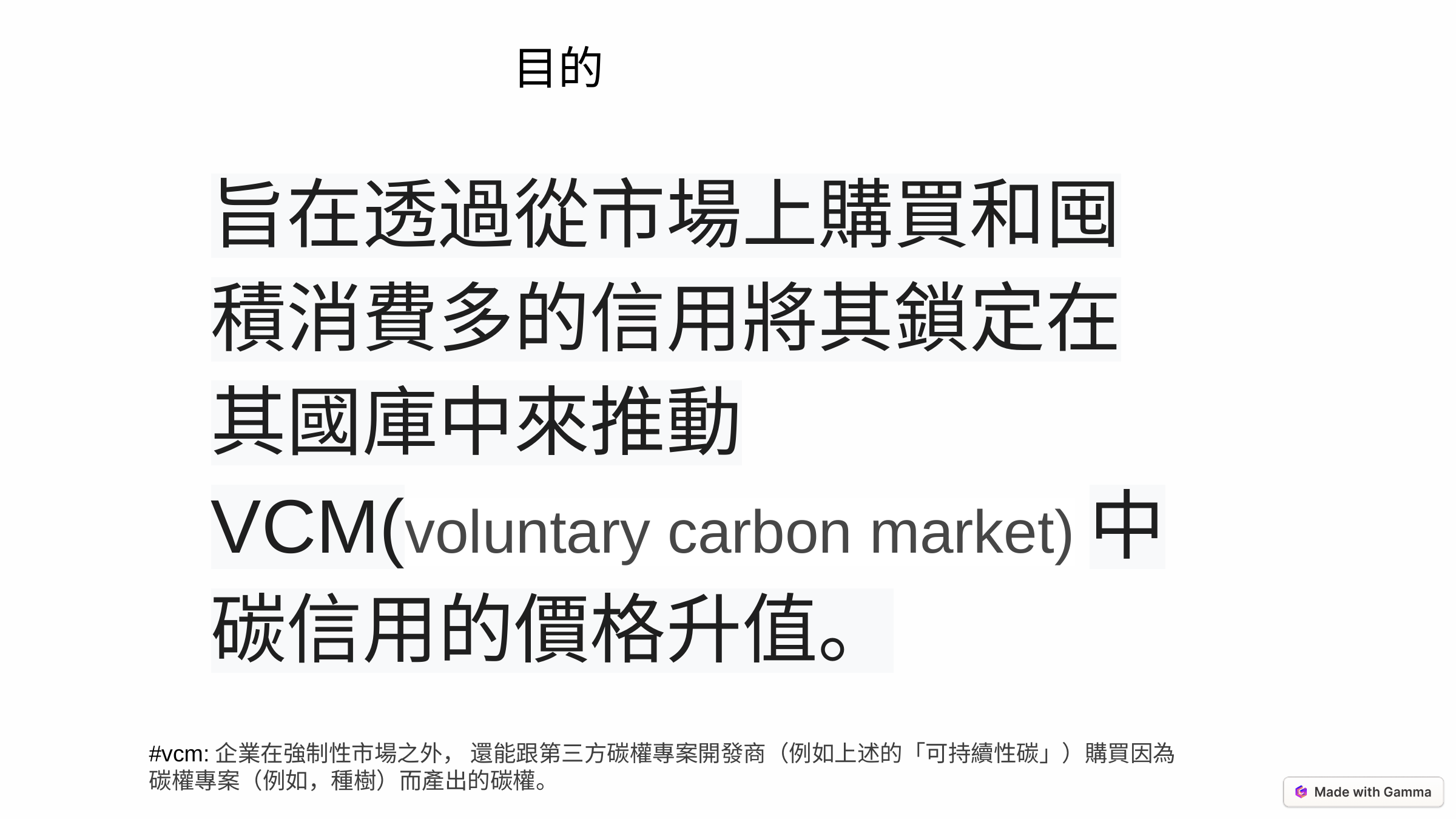

目的
旨在透過從市場上購買和囤積消費多的信用將其鎖定在其國庫中來推動VCM(voluntary carbon market)中碳信用的價格升值。
#vcm:企業在強制性市場之外， 還能跟第三方碳權專案開發商（例如上述的「可持續性碳」）購買因為碳權專案（例如，種樹）而產出的碳權。